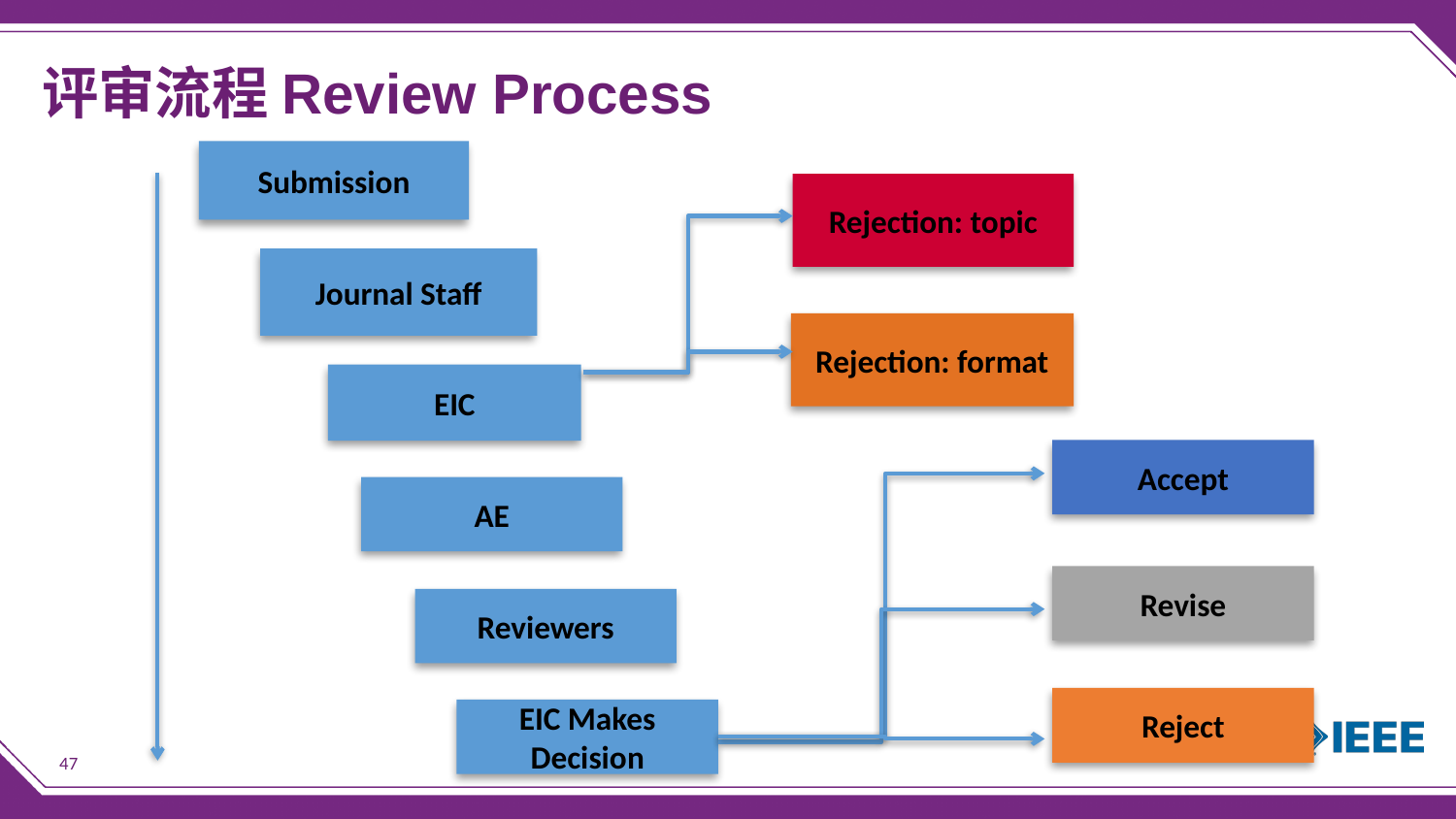

评审流程Review Process
Submission
Rejection: topic
Journal Staff
Rejection: format
EIC
Accept
AE
Revise
Reviewers
Reject
EIC Makes Decision
47